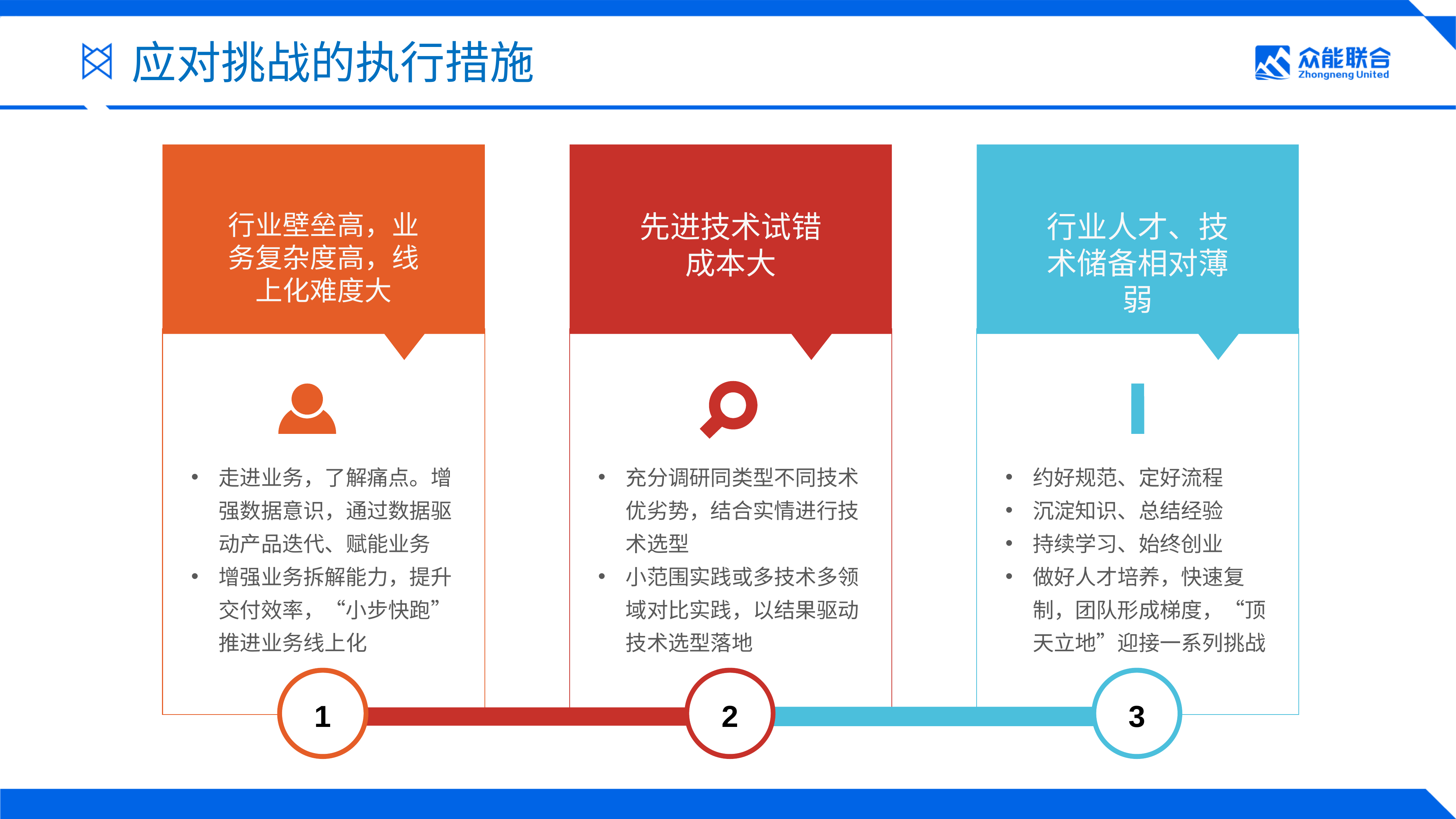

应对挑战的执行措施

行业壁垒高，业务复杂度高，线上化难度大
先进技术试错成本大
行业人才、技术储备相对薄弱

走进业务，了解痛点。增强数据意识，通过数据驱动产品迭代、赋能业务
增强业务拆解能力，提升交付效率，“小步快跑”推进业务线上化
充分调研同类型不同技术优劣势，结合实情进行技术选型
小范围实践或多技术多领域对比实践，以结果驱动技术选型落地
约好规范、定好流程
沉淀知识、总结经验
持续学习、始终创业
做好人才培养，快速复制，团队形成梯度，“顶天立地”迎接一系列挑战

1

2

3